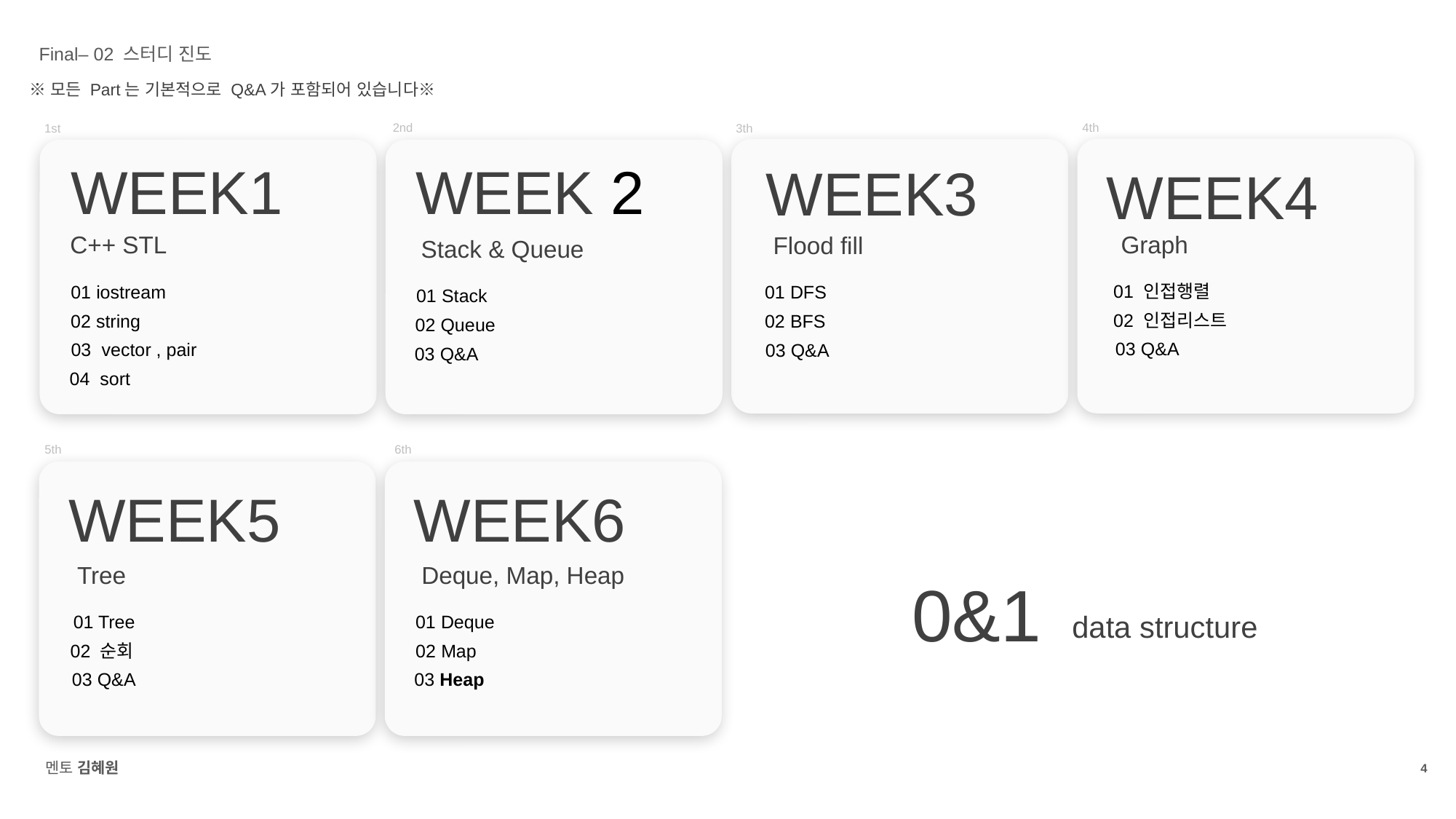

Final– 02 스터디 진도
※모든 Part는 기본적으로 Q&A가 포함되어 있습니다※

2nd
4th
1st
3th

WEEK1
WEEK 2
WEEK3
WEEK4
Graph
C++ STL
Flood fill
Stack & Queue
01 인접행렬
01 iostream
01 DFS
01 Stack
02 인접리스트
02 string
02 BFS
02 Queue
03 Q&A
03  vector , pair
03 Q&A
03 Q&A
04  sort
5th
6th

WEEK5
WEEK6
Tree
Deque, Map, Heap
0&1
data structure
01 Tree
01 Deque
02 순회
02 Map
03 Q&A
03 Heap